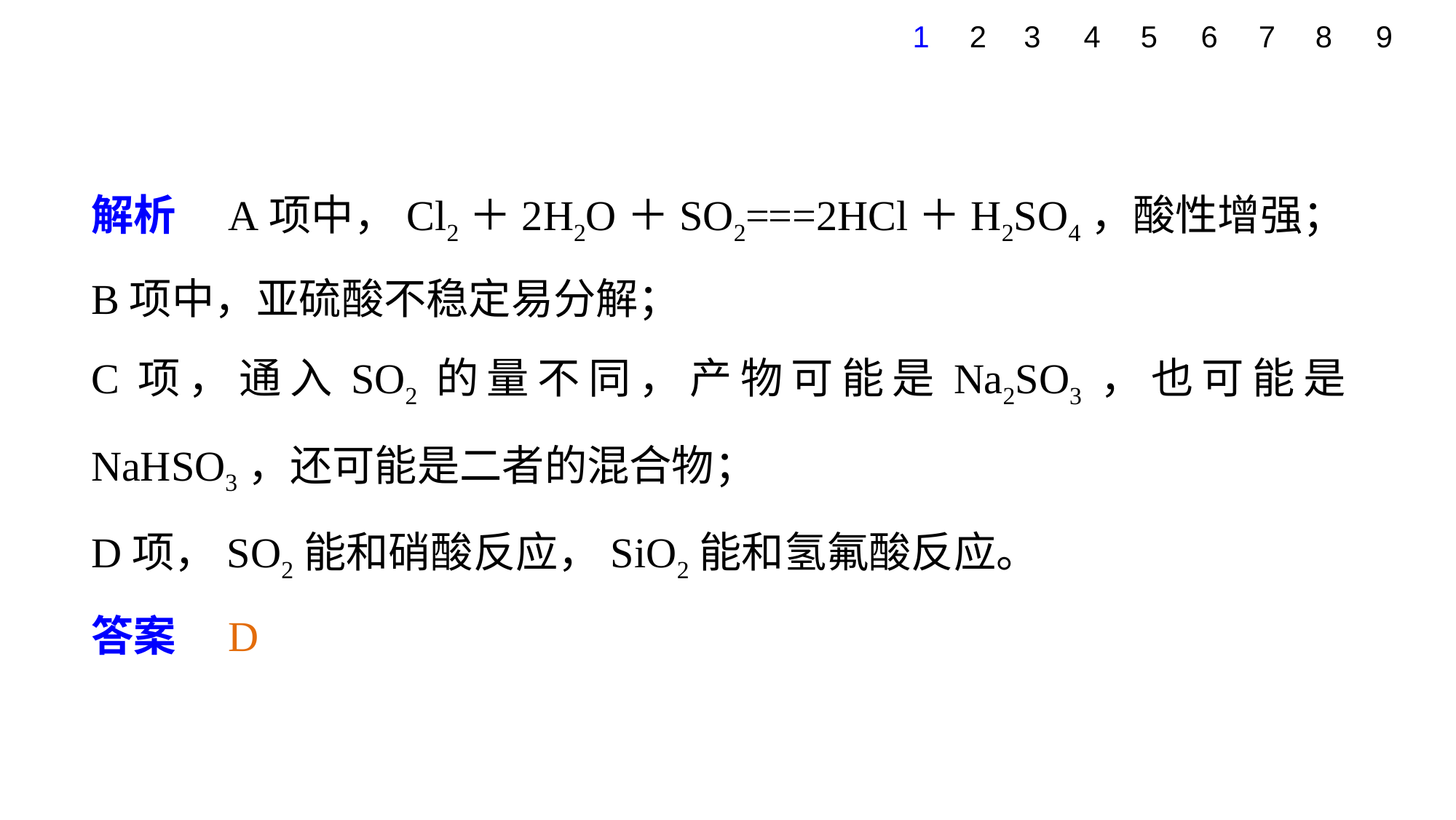

7
8
9
1
2
3
4
5
6
解析　A项中，Cl2＋2H2O＋SO2===2HCl＋H2SO4，酸性增强；
B项中，亚硫酸不稳定易分解；
C项，通入SO2的量不同，产物可能是Na2SO3，也可能是NaHSO3，还可能是二者的混合物；
D项，SO2能和硝酸反应，SiO2能和氢氟酸反应。
答案　D